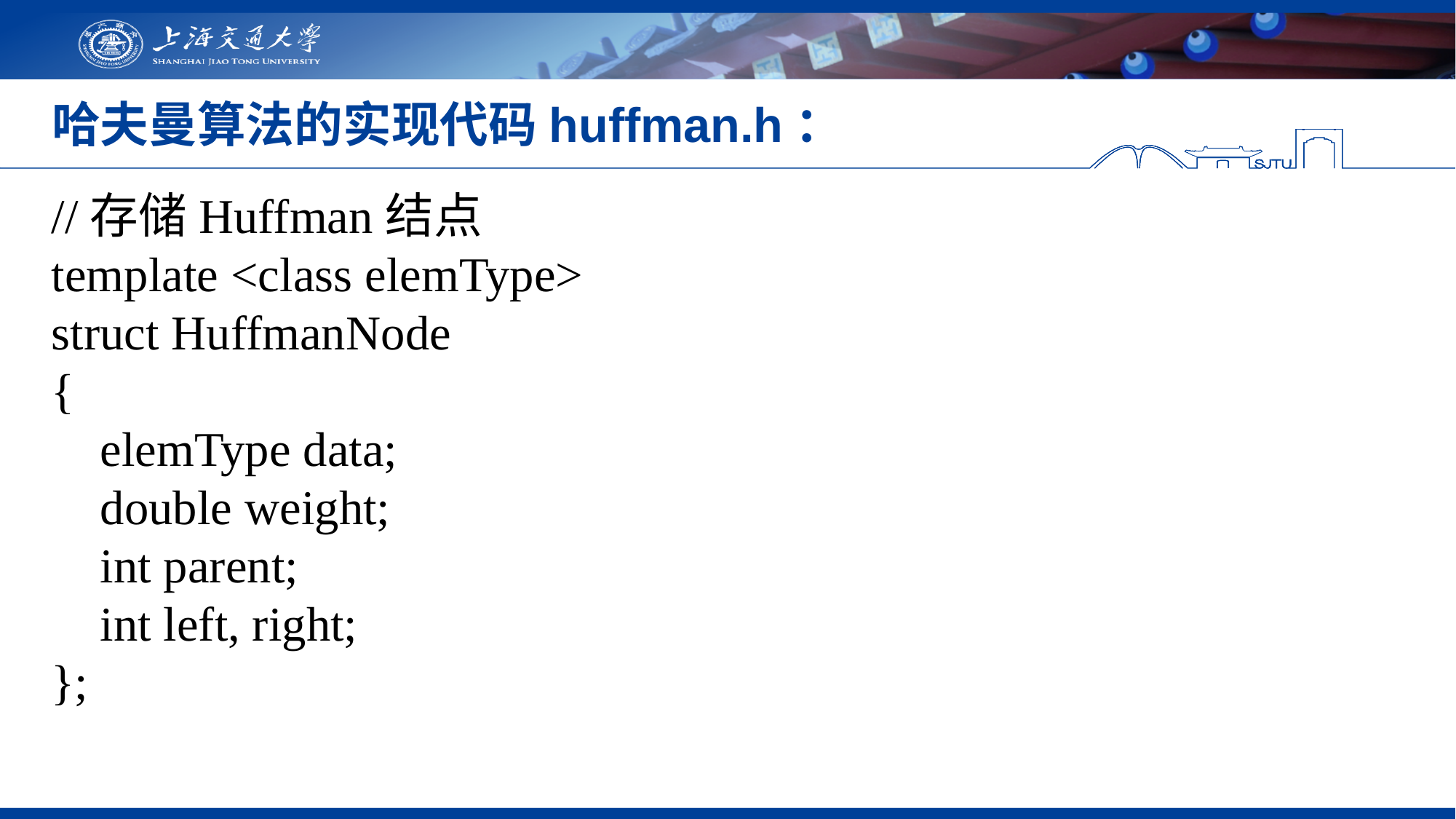

# 哈夫曼算法的实现代码huffman.h：
//存储Huffman结点
template <class elemType>
struct HuffmanNode
{
    elemType data;
    double weight;
    int parent;
    int left, right;
};